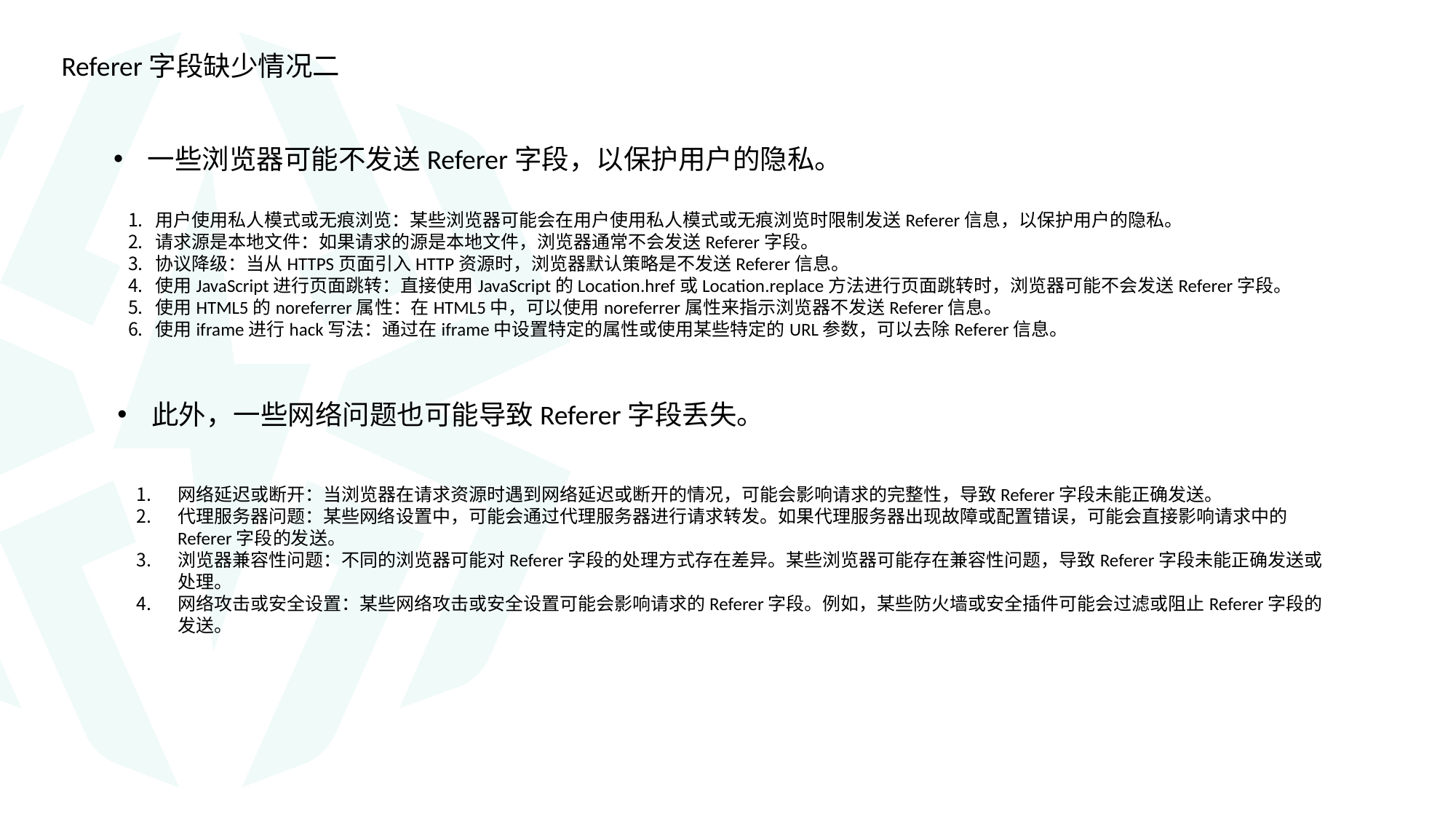

Referer字段缺少情况二
一些浏览器可能不发送Referer字段，以保护用户的隐私。

用户使用私人模式或无痕浏览：某些浏览器可能会在用户使用私人模式或无痕浏览时限制发送Referer信息，以保护用户的隐私。
请求源是本地文件：如果请求的源是本地文件，浏览器通常不会发送Referer字段。
协议降级：当从HTTPS页面引入HTTP资源时，浏览器默认策略是不发送Referer信息。
使用JavaScript进行页面跳转：直接使用JavaScript的Location.href或Location.replace方法进行页面跳转时，浏览器可能不会发送Referer字段。
使用HTML5的noreferrer属性：在HTML5中，可以使用noreferrer属性来指示浏览器不发送Referer信息。
使用iframe进行hack写法：通过在iframe中设置特定的属性或使用某些特定的URL参数，可以去除Referer信息。
此外，一些网络问题也可能导致Referer字段丢失。

网络延迟或断开：当浏览器在请求资源时遇到网络延迟或断开的情况，可能会影响请求的完整性，导致Referer字段未能正确发送。
代理服务器问题：某些网络设置中，可能会通过代理服务器进行请求转发。如果代理服务器出现故障或配置错误，可能会直接影响请求中的Referer字段的发送。
浏览器兼容性问题：不同的浏览器可能对Referer字段的处理方式存在差异。某些浏览器可能存在兼容性问题，导致Referer字段未能正确发送或处理。
网络攻击或安全设置：某些网络攻击或安全设置可能会影响请求的Referer字段。例如，某些防火墙或安全插件可能会过滤或阻止Referer字段的发送。